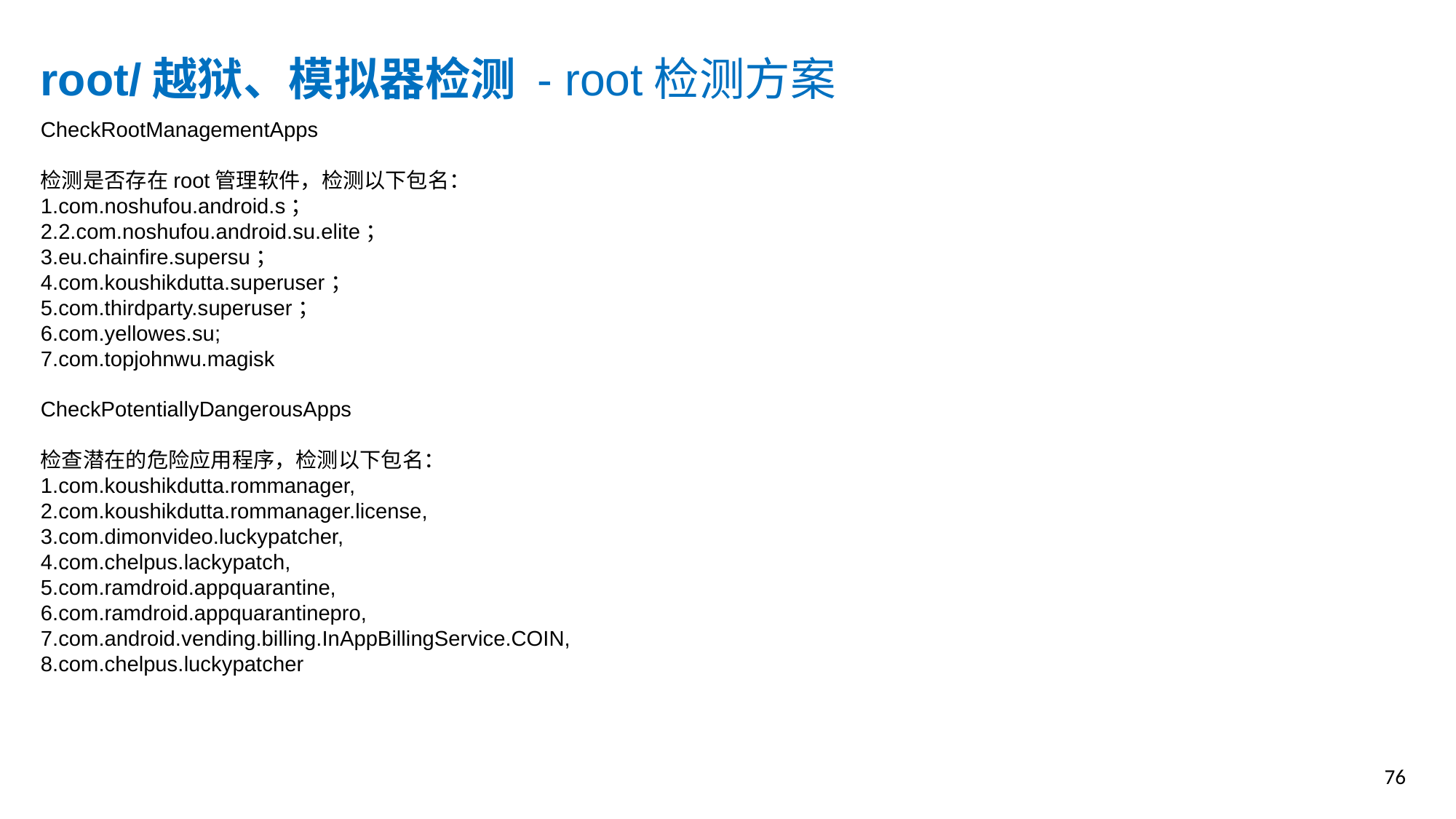

root/越狱、模拟器检测 - root检测方案
CheckRootManagementApps

检测是否存在root管理软件，检测以下包名：
1.com.noshufou.android.s；
2.2.com.noshufou.android.su.elite；
3.eu.chainfire.supersu；
4.com.koushikdutta.superuser；
5.com.thirdparty.superuser；
6.com.yellowes.su;
7.com.topjohnwu.magisk

CheckPotentiallyDangerousApps

检查潜在的危险应用程序，检测以下包名：
1.com.koushikdutta.rommanager,
2.com.koushikdutta.rommanager.license,
3.com.dimonvideo.luckypatcher,
4.com.chelpus.lackypatch,
5.com.ramdroid.appquarantine,
6.com.ramdroid.appquarantinepro,
7.com.android.vending.billing.InAppBillingService.COIN,
8.com.chelpus.luckypatcher
76